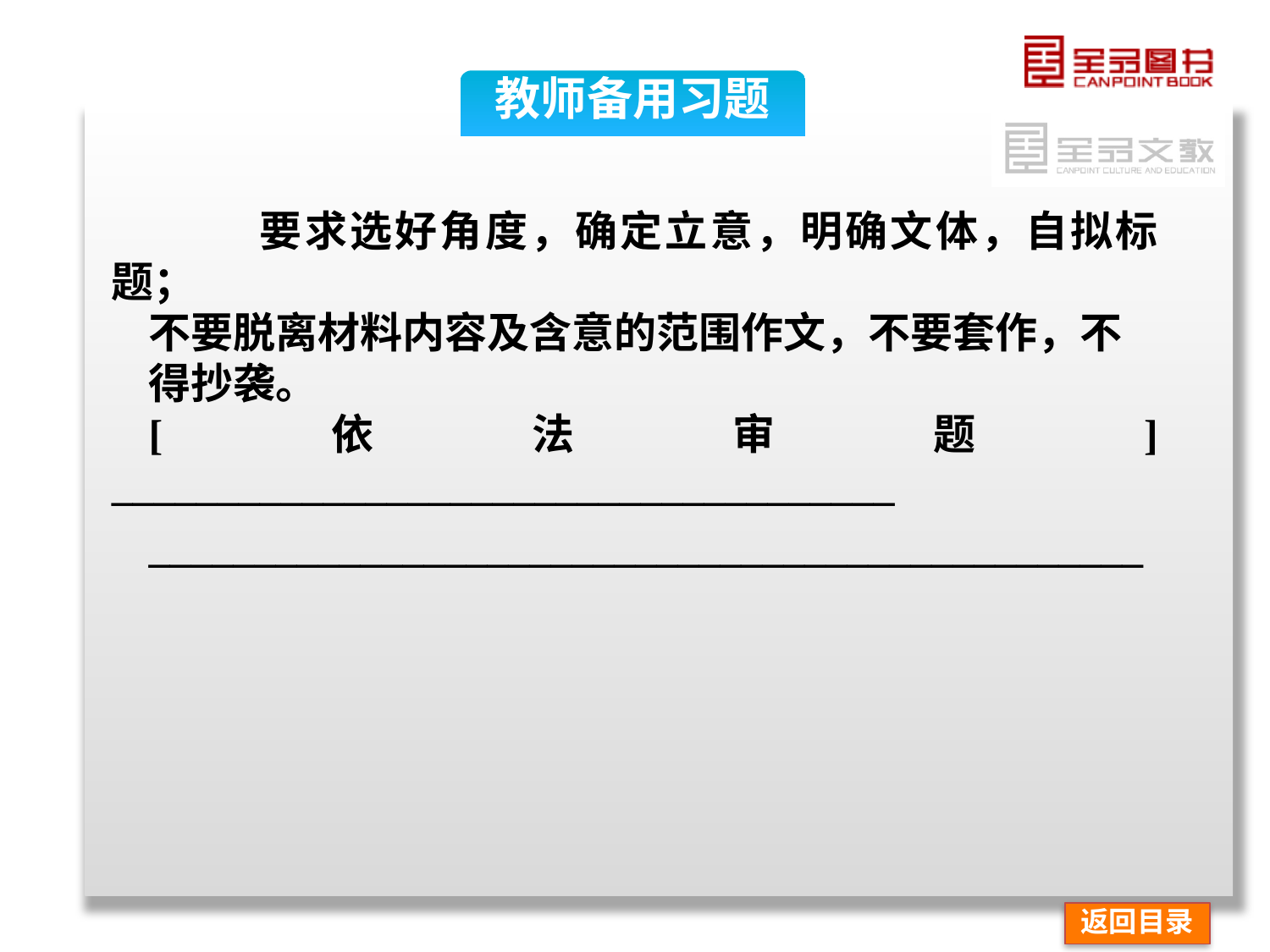

教师备用习题
        要求选好角度，确定立意，明确文体，自拟标题；
不要脱离材料内容及含意的范围作文，不要套作，不
得抄袭。
[依法审题] _____________________________________
_______________________________________________
返回目录